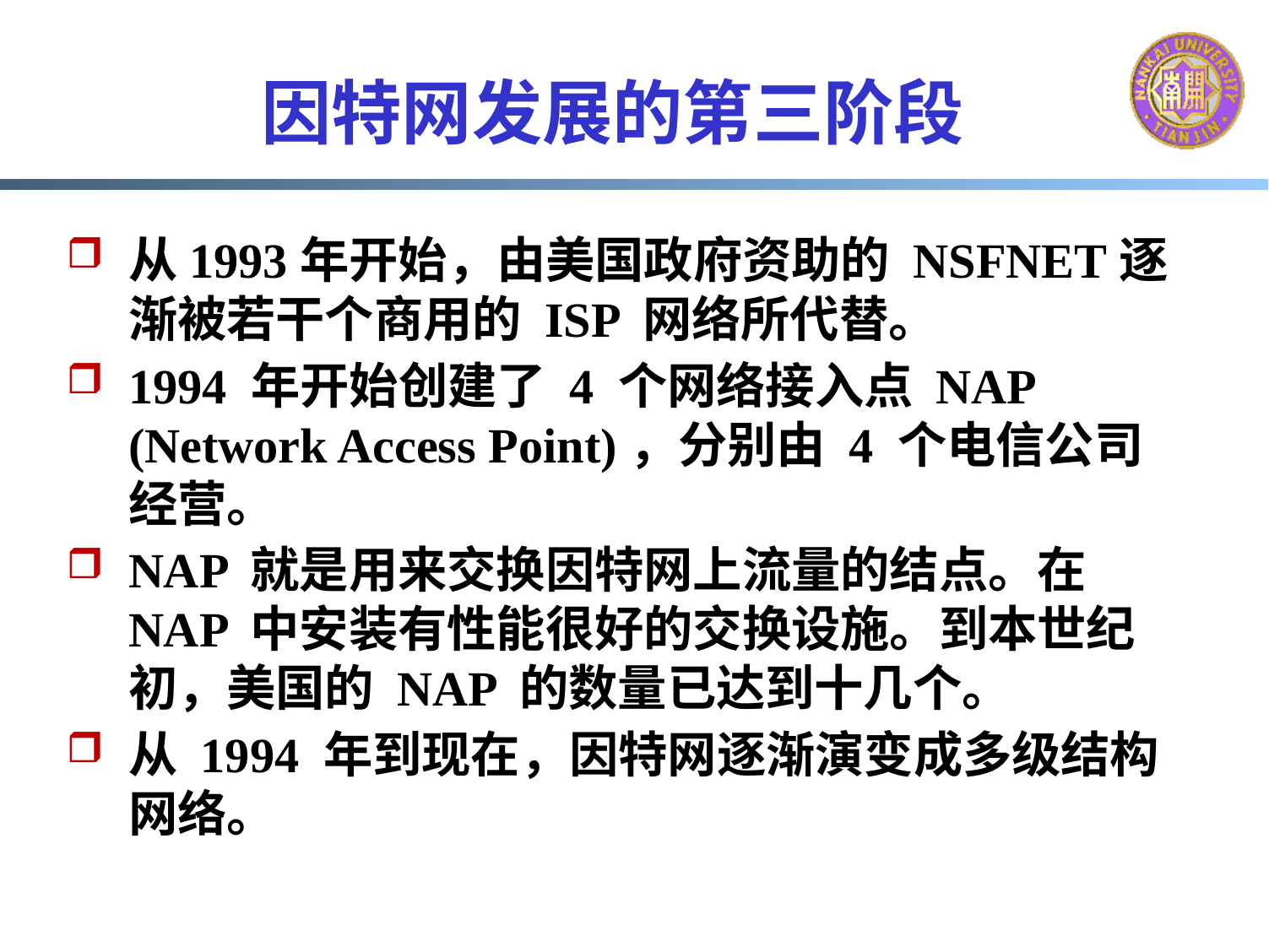

# 因特网发展的第三阶段
从1993年开始，由美国政府资助的 NSFNET逐渐被若干个商用的 ISP 网络所代替。
1994 年开始创建了 4 个网络接入点 NAP (Network Access Point)，分别由 4 个电信公司经营。
NAP 就是用来交换因特网上流量的结点。在NAP 中安装有性能很好的交换设施。到本世纪初，美国的 NAP 的数量已达到十几个。
从 1994 年到现在，因特网逐渐演变成多级结构网络。